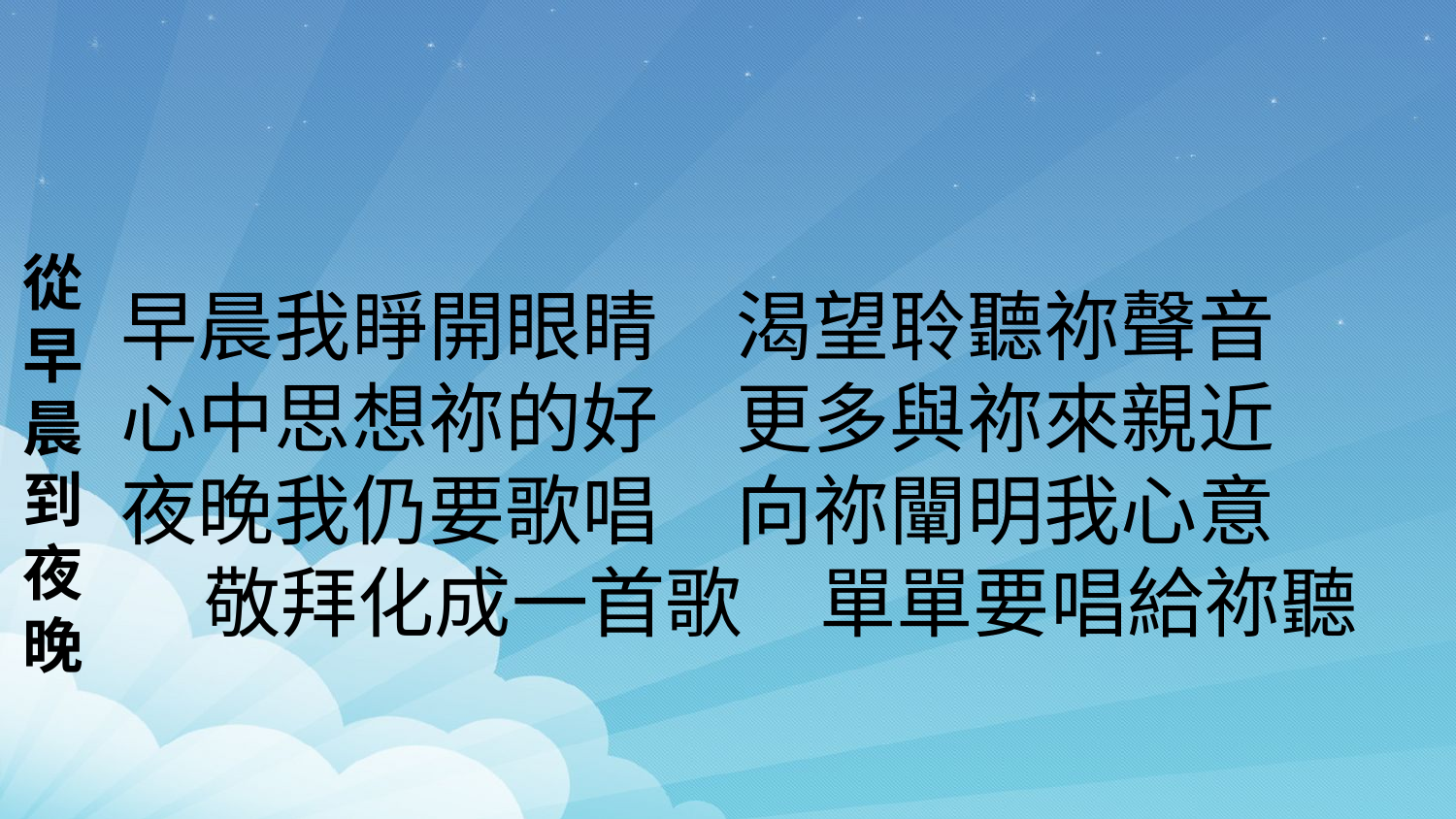

從早晨到夜晚
早晨我睜開眼睛　渴望聆聽祢聲音
心中思想祢的好　更多與祢來親近
夜晚我仍要歌唱　向祢闡明我心意
敬拜化成一首歌　單單要唱給祢聽